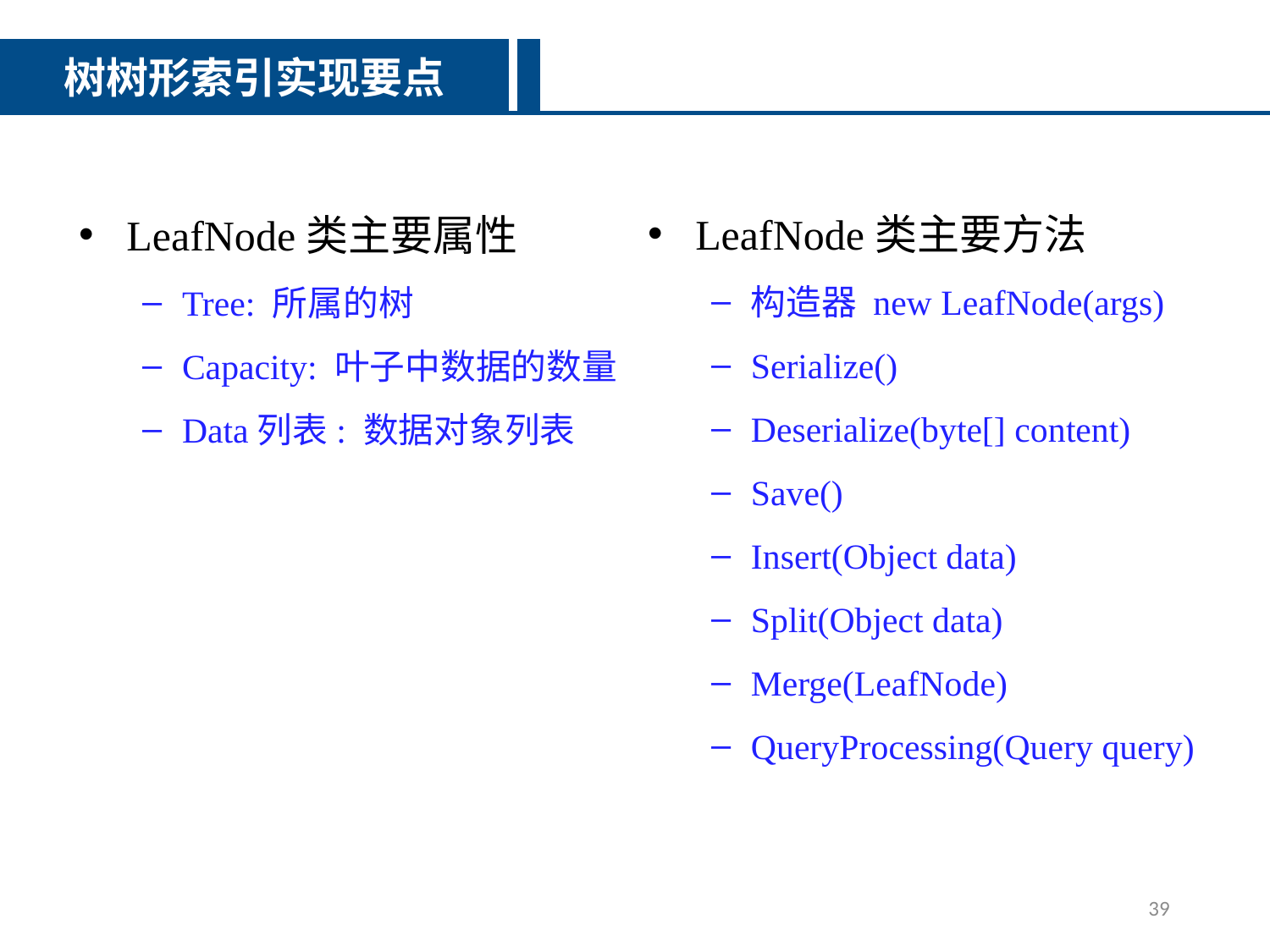

树树形索引实现要点

LeafNode类主要方法
构造器 new LeafNode(args)
Serialize()
Deserialize(byte[] content)
Save()
Insert(Object data)
Split(Object data)
Merge(LeafNode)
QueryProcessing(Query query)
LeafNode类主要属性
Tree: 所属的树
Capacity: 叶子中数据的数量
Data列表: 数据对象列表
39